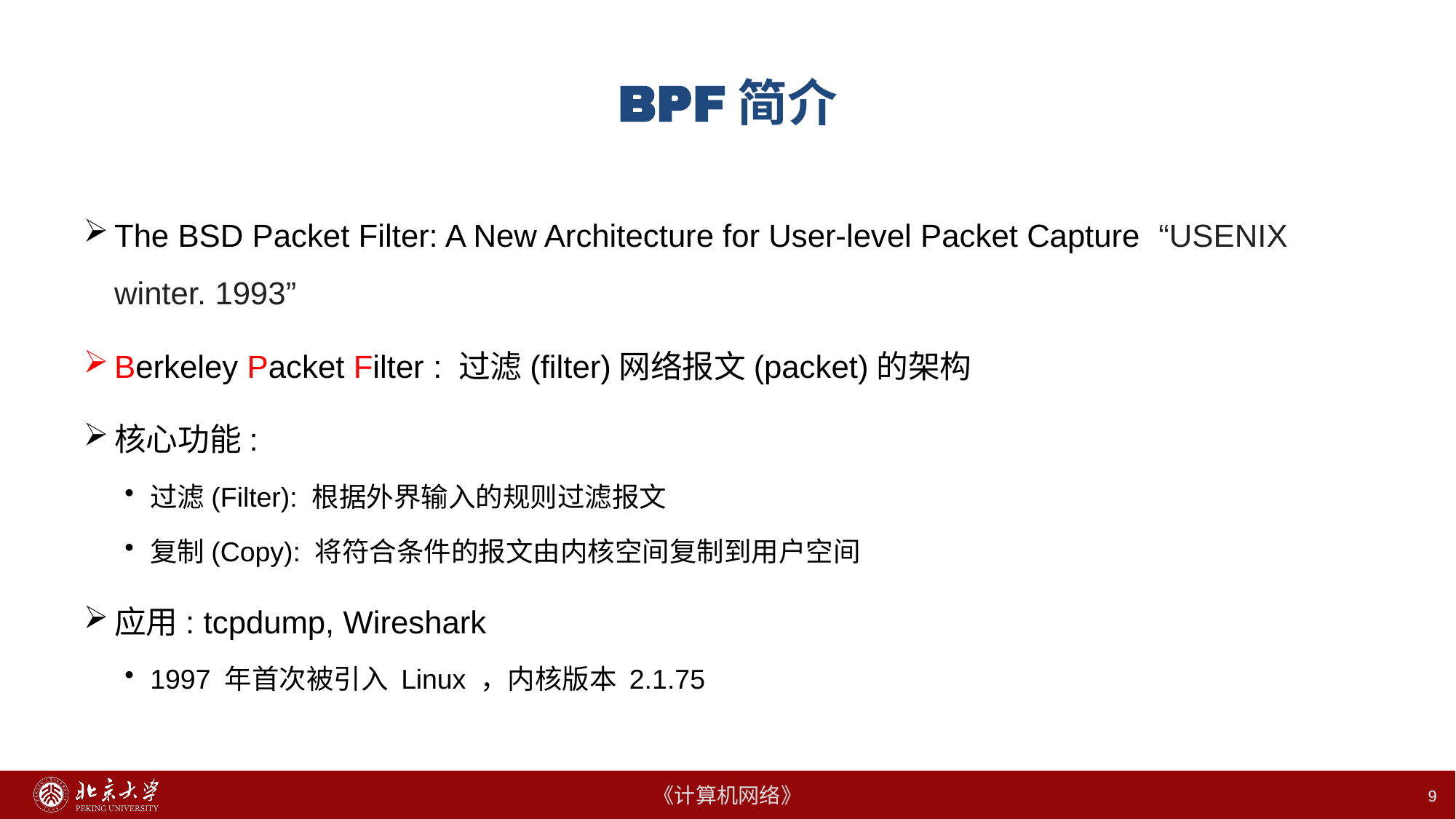

# BPF简介
The BSD Packet Filter: A New Architecture for User-level Packet Capture  “USENIX winter. 1993”
Berkeley Packet Filter : 过滤(filter)网络报文(packet)的架构
核心功能:
过滤(Filter): 根据外界输入的规则过滤报文
复制(Copy): 将符合条件的报文由内核空间复制到用户空间
应用: tcpdump, Wireshark
1997 年首次被引入 Linux ，内核版本 2.1.75

9